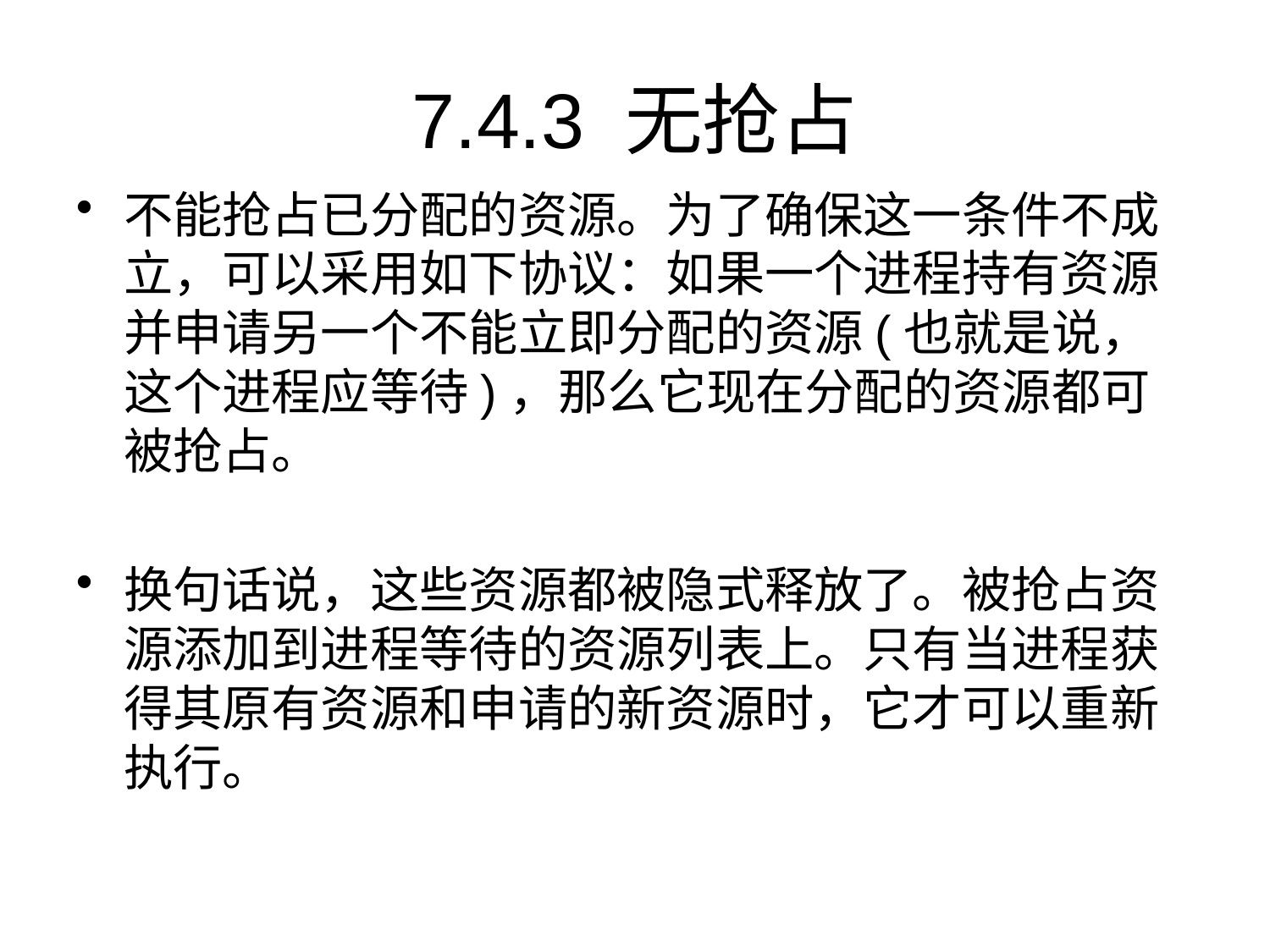

# 7.4.3 无抢占
不能抢占已分配的资源。为了确保这一条件不成立，可以采用如下协议：如果一个进程持有资源并申请另一个不能立即分配的资源(也就是说，这个进程应等待)，那么它现在分配的资源都可被抢占。

换句话说，这些资源都被隐式释放了。被抢占资源添加到进程等待的资源列表上。只有当进程获得其原有资源和申请的新资源时，它才可以重新执行。